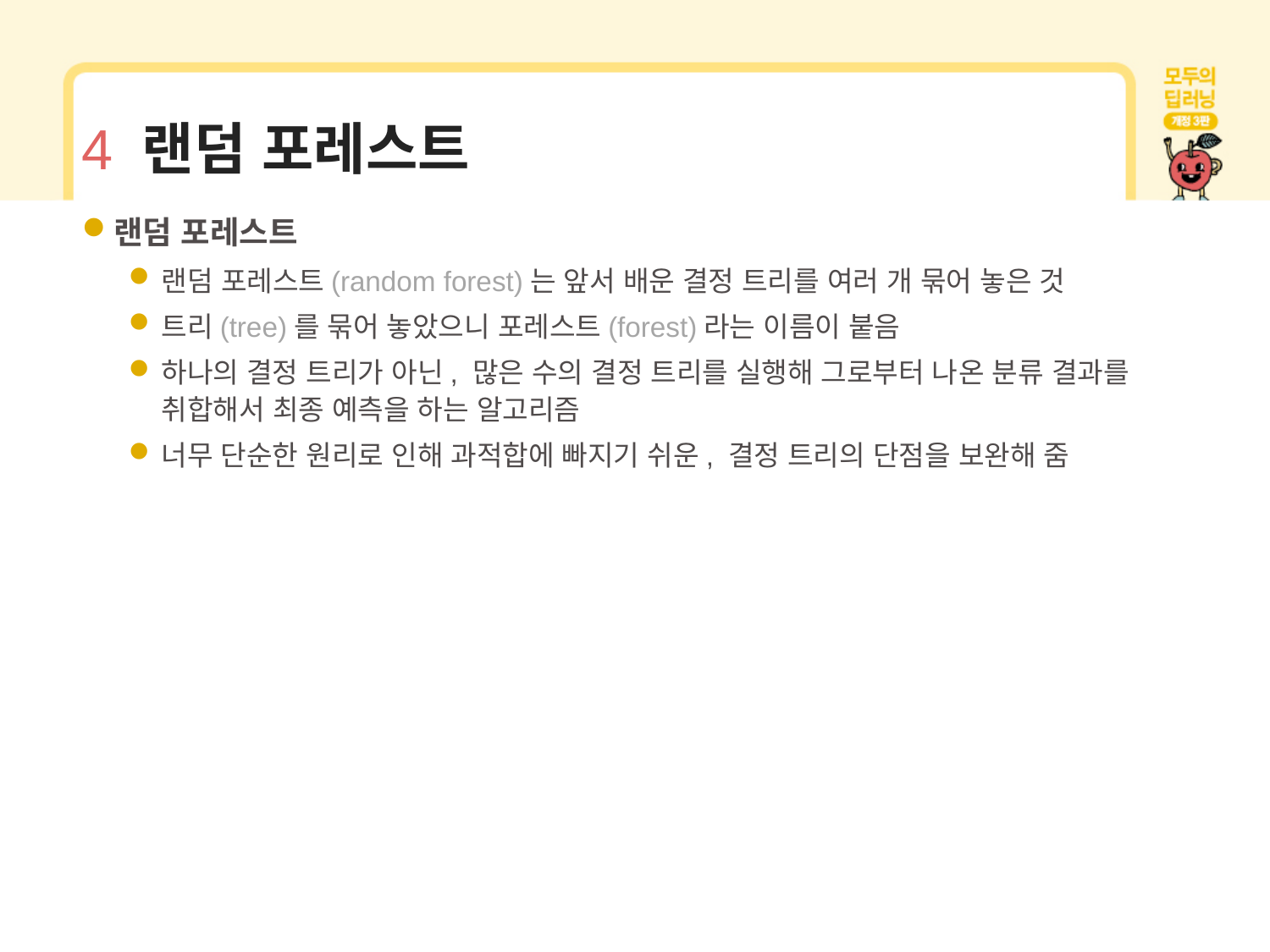

# 4 랜덤 포레스트
랜덤 포레스트
랜덤 포레스트(random forest)는 앞서 배운 결정 트리를 여러 개 묶어 놓은 것
트리(tree)를 묶어 놓았으니 포레스트(forest)라는 이름이 붙음
하나의 결정 트리가 아닌, 많은 수의 결정 트리를 실행해 그로부터 나온 분류 결과를 취합해서 최종 예측을 하는 알고리즘
너무 단순한 원리로 인해 과적합에 빠지기 쉬운, 결정 트리의 단점을 보완해 줌